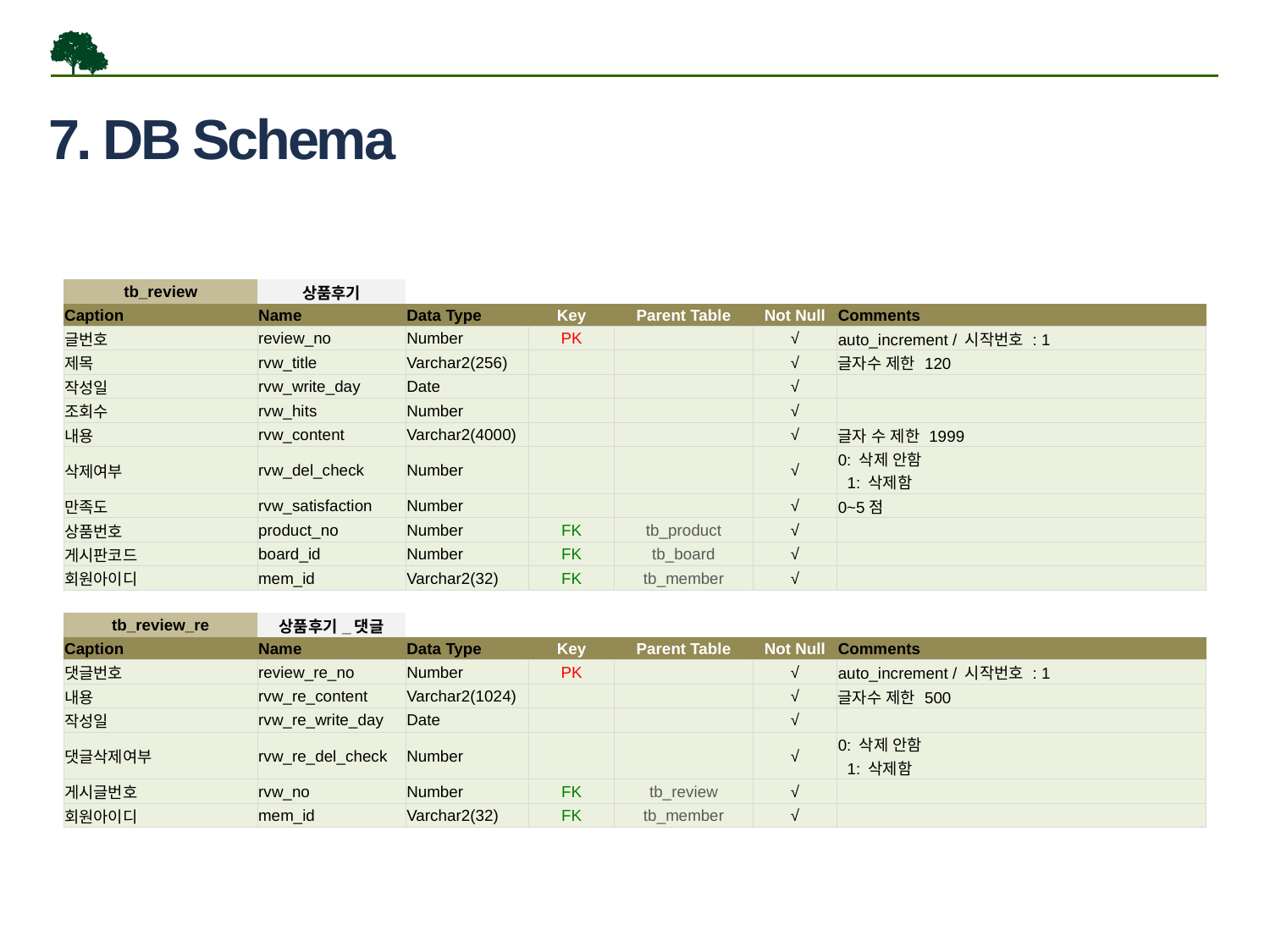

7. DB Schema
| tb\_review | 상품후기 |  |  |  |  |  |
| --- | --- | --- | --- | --- | --- | --- |
| Caption | Name | Data Type | Key | Parent Table | Not Null | Comments |
| 글번호 | review\_no | Number | PK |  | √ | auto\_increment / 시작번호 : 1 |
| 제목 | rvw\_title | Varchar2(256) |  |  | √ | 글자수 제한 120 |
| 작성일 | rvw\_write\_day | Date |  |  | √ |  |
| 조회수 | rvw\_hits | Number |  |  | √ |  |
| 내용 | rvw\_content | Varchar2(4000) |  |  | √ | 글자 수 제한 1999 |
| 삭제여부 | rvw\_del\_check | Number |  |  | √ | 0: 삭제 안함 1: 삭제함 |
| 만족도 | rvw\_satisfaction | Number |  |  | √ | 0~5점 |
| 상품번호 | product\_no | Number | FK | tb\_product | √ |  |
| 게시판코드 | board\_id | Number | FK | tb\_board | √ |  |
| 회원아이디 | mem\_id | Varchar2(32) | FK | tb\_member | √ |  |
|  |  |  |  |  |  |  |
| tb\_review\_re | 상품후기\_댓글 |  |  |  |  |  |
| Caption | Name | Data Type | Key | Parent Table | Not Null | Comments |
| 댓글번호 | review\_re\_no | Number | PK |  | √ | auto\_increment / 시작번호 : 1 |
| 내용 | rvw\_re\_content | Varchar2(1024) |  |  | √ | 글자수 제한 500 |
| 작성일 | rvw\_re\_write\_day | Date |  |  | √ |  |
| 댓글삭제여부 | rvw\_re\_del\_check | Number |  |  | √ | 0: 삭제 안함 1: 삭제함 |
| 게시글번호 | rvw\_no | Number | FK | tb\_review | √ |  |
| 회원아이디 | mem\_id | Varchar2(32) | FK | tb\_member | √ |  |